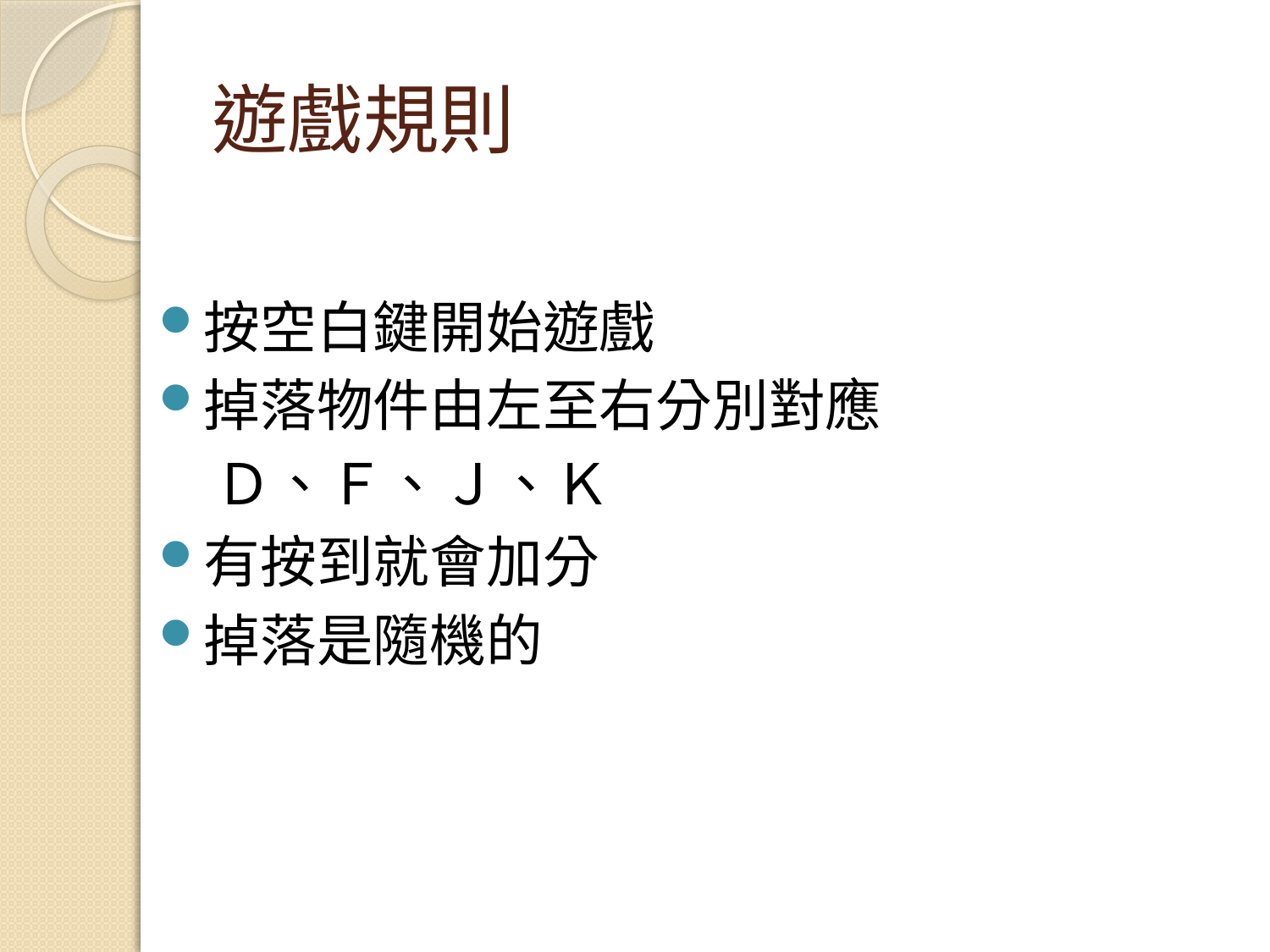

# 遊戲規則
按空白鍵開始遊戲
掉落物件由左至右分別對應
　Ｄ、Ｆ、Ｊ、Ｋ
有按到就會加分
掉落是隨機的